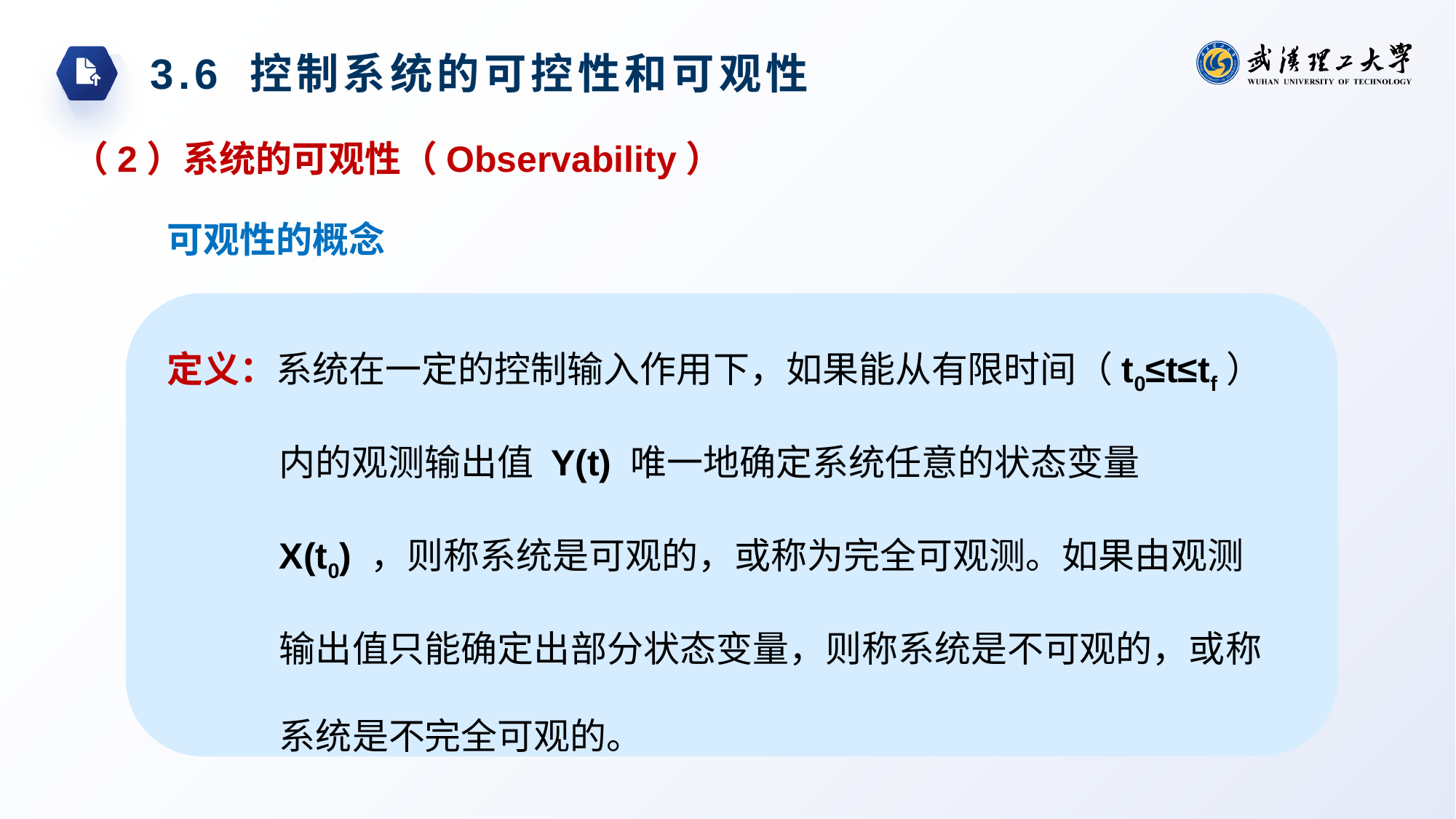

3.6 控制系统的可控性和可观性
（2）系统的可观性（Observability）
可观性的概念
定义：系统在一定的控制输入作用下，如果能从有限时间（t0≤t≤tf）内的观测输出值 Y(t) 唯一地确定系统任意的状态变量 X(t0) ，则称系统是可观的，或称为完全可观测。如果由观测输出值只能确定出部分状态变量，则称系统是不可观的，或称系统是不完全可观的。